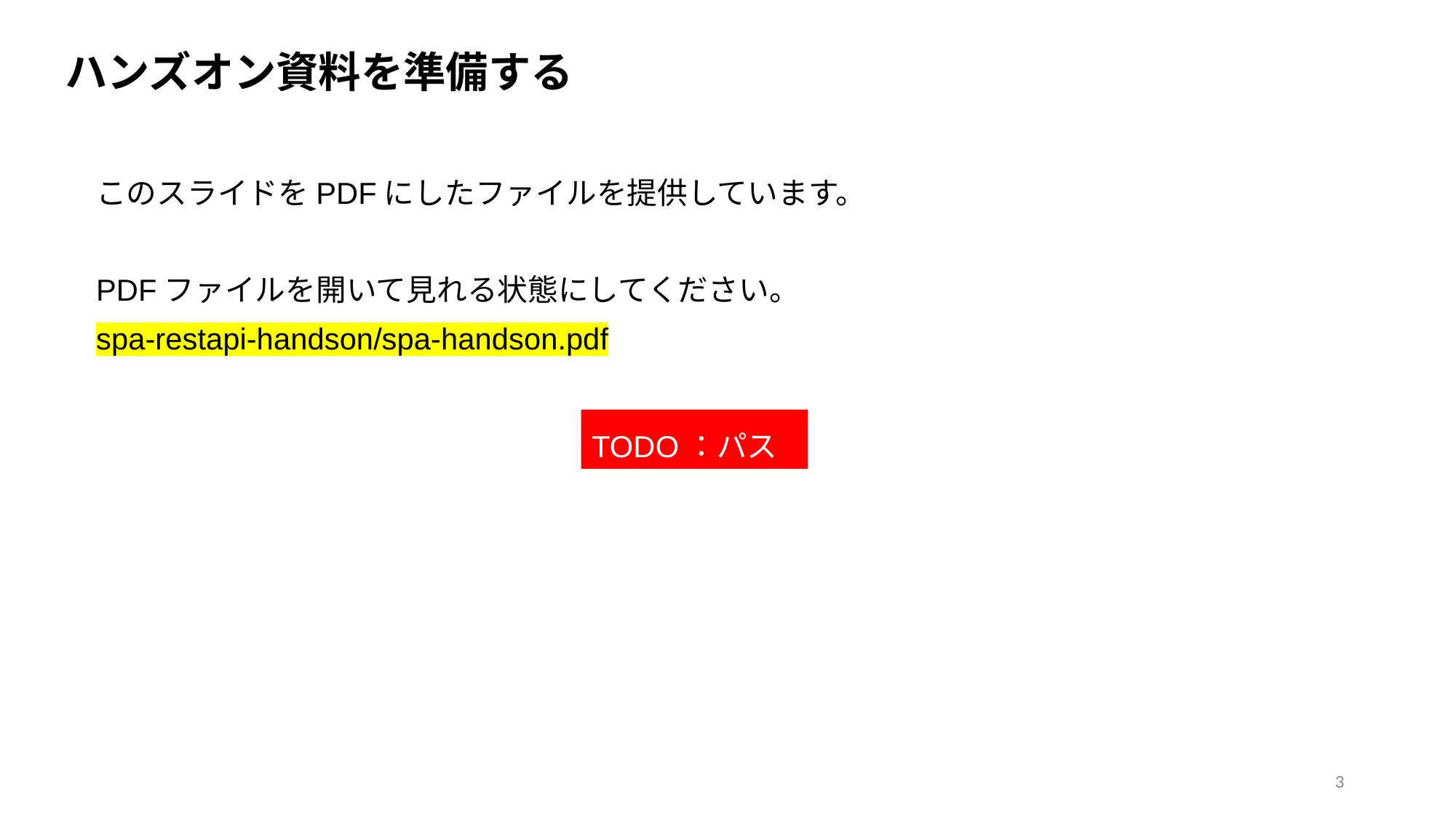

ハンズオン資料を準備する
このスライドをPDFにしたファイルを提供しています。

PDFファイルを開いて見れる状態にしてください。
spa-restapi-handson/spa-handson.pdf

TODO：パス
3